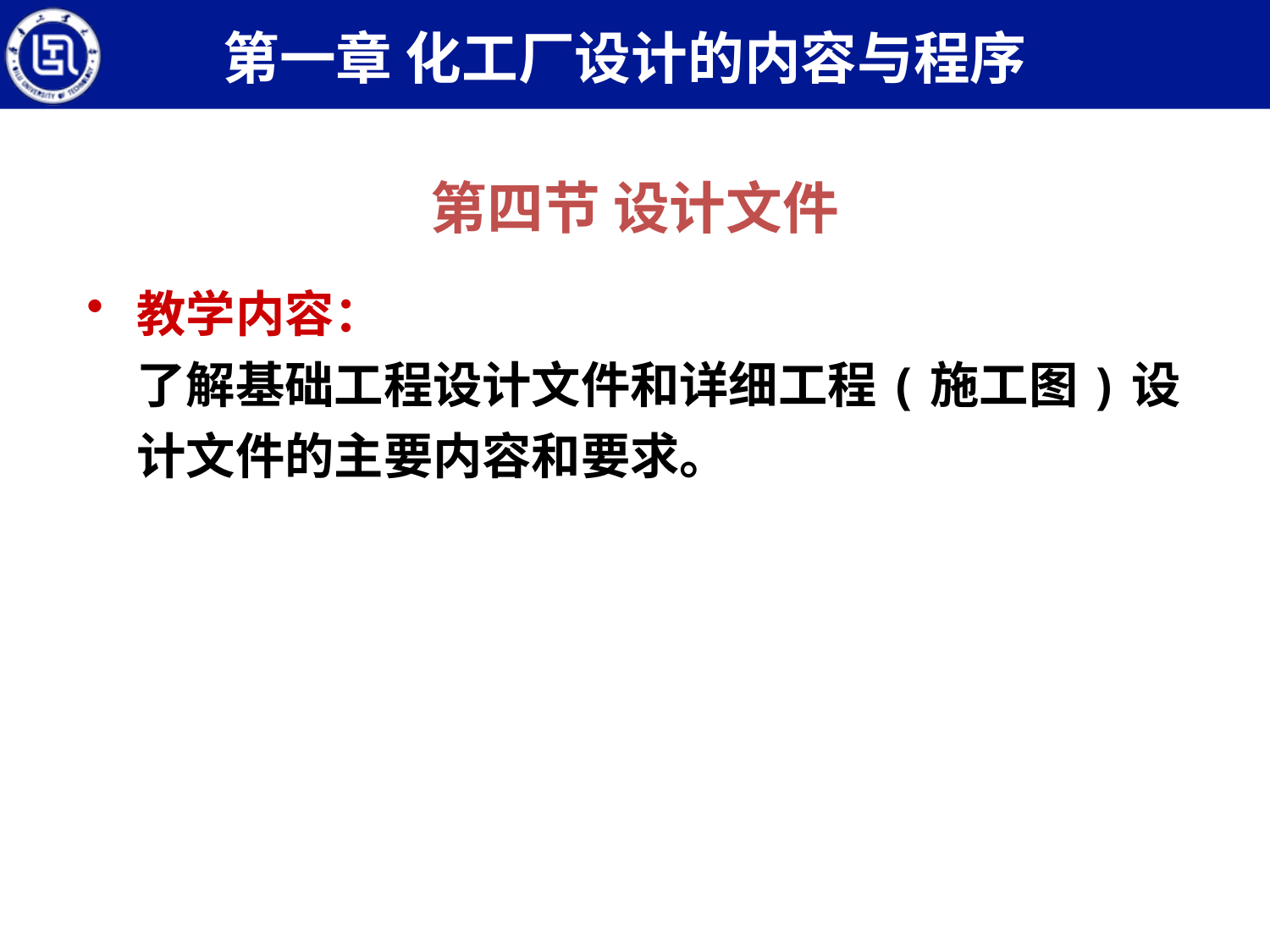

第一章 化工厂设计的内容与程序
第四节 设计文件
教学内容：
	了解基础工程设计文件和详细工程(施工图)设计文件的主要内容和要求。